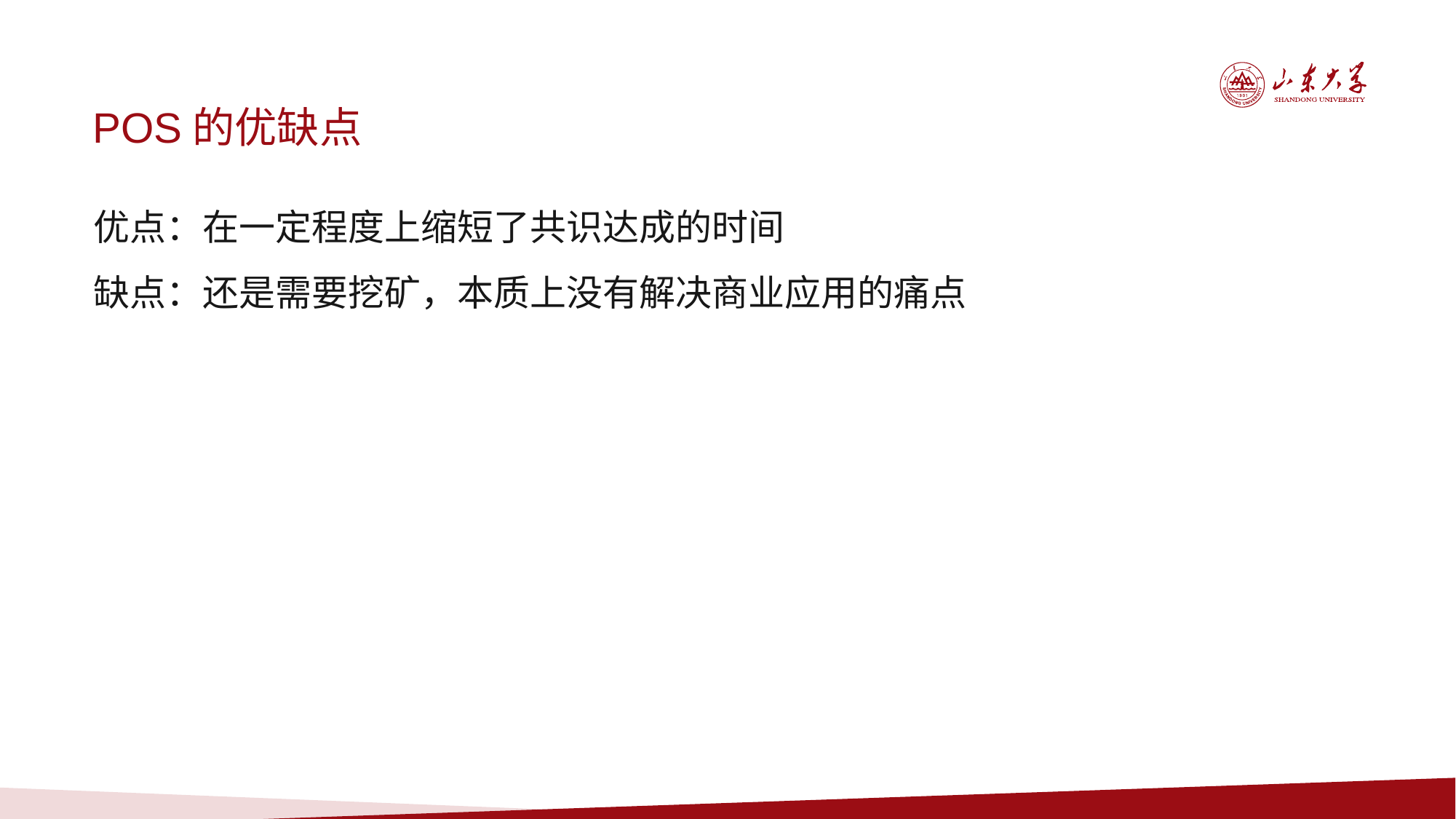

POS的优缺点
优点：在一定程度上缩短了共识达成的时间
缺点：还是需要挖矿，本质上没有解决商业应用的痛点